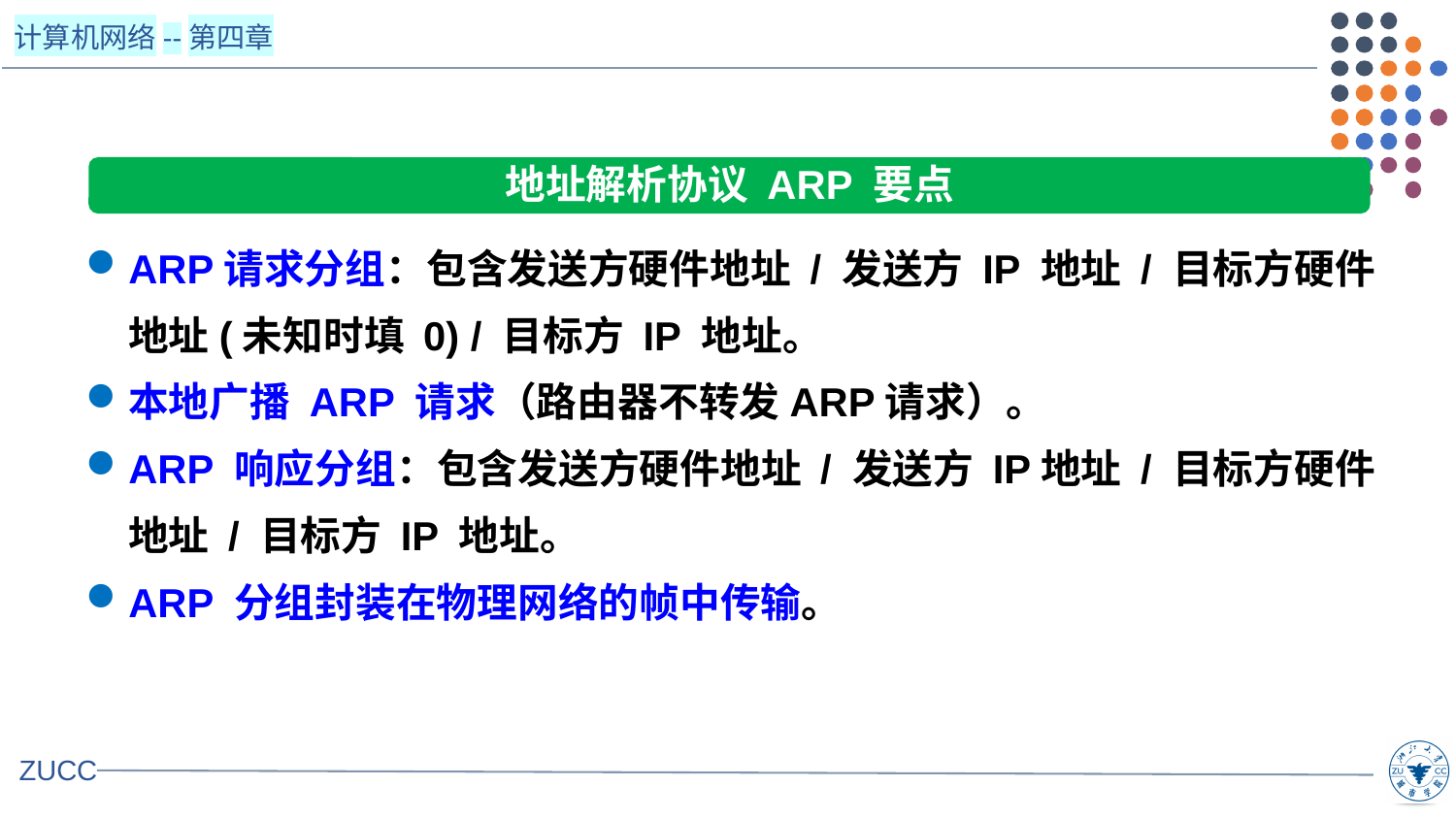

地址解析协议 ARP 要点

ARP请求分组：包含发送方硬件地址 / 发送方 IP 地址 / 目标方硬件地址(未知时填 0) / 目标方 IP 地址。
本地广播 ARP 请求（路由器不转发ARP请求）。
ARP 响应分组：包含发送方硬件地址 / 发送方 IP地址 / 目标方硬件地址 / 目标方 IP 地址。
ARP 分组封装在物理网络的帧中传输。